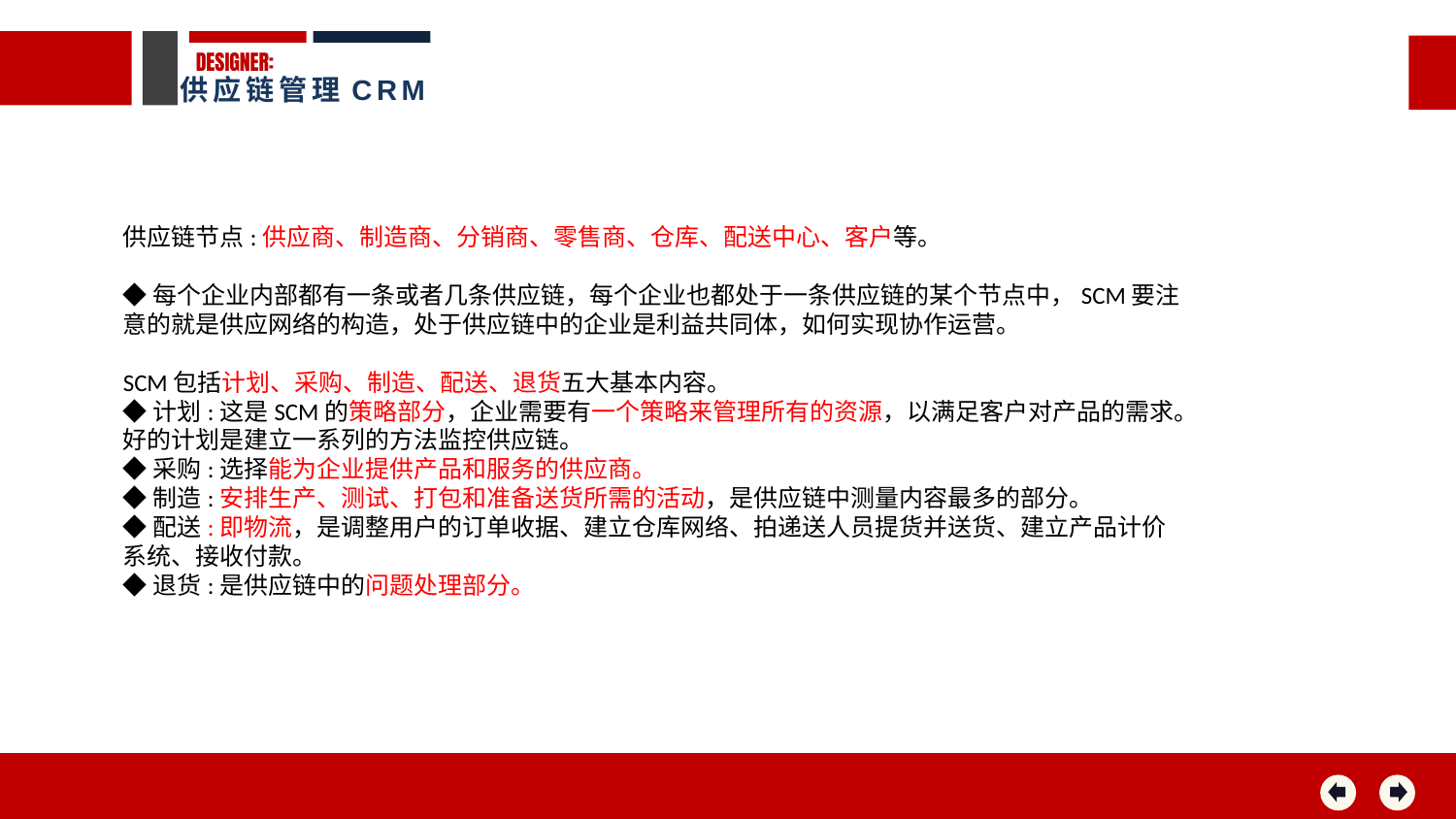

DESIGNER:
供应链管理CRM
供应链节点:供应商、制造商、分销商、零售商、仓库、配送中心、客户等。

◆每个企业内部都有一条或者几条供应链，每个企业也都处于一条供应链的某个节点中，SCM要注意的就是供应网络的构造，处于供应链中的企业是利益共同体，如何实现协作运营。

SCM包括计划、采购、制造、配送、退货五大基本内容。
◆计划:这是SCM的策略部分，企业需要有一个策略来管理所有的资源，以满足客户对产品的需求。好的计划是建立一系列的方法监控供应链。
◆采购:选择能为企业提供产品和服务的供应商。
◆制造:安排生产、测试、打包和准备送货所需的活动，是供应链中测量内容最多的部分。
◆配送:即物流，是调整用户的订单收据、建立仓库网络、拍递送人员提货并送货、建立产品计价系统、接收付款。
◆退货:是供应链中的问题处理部分。